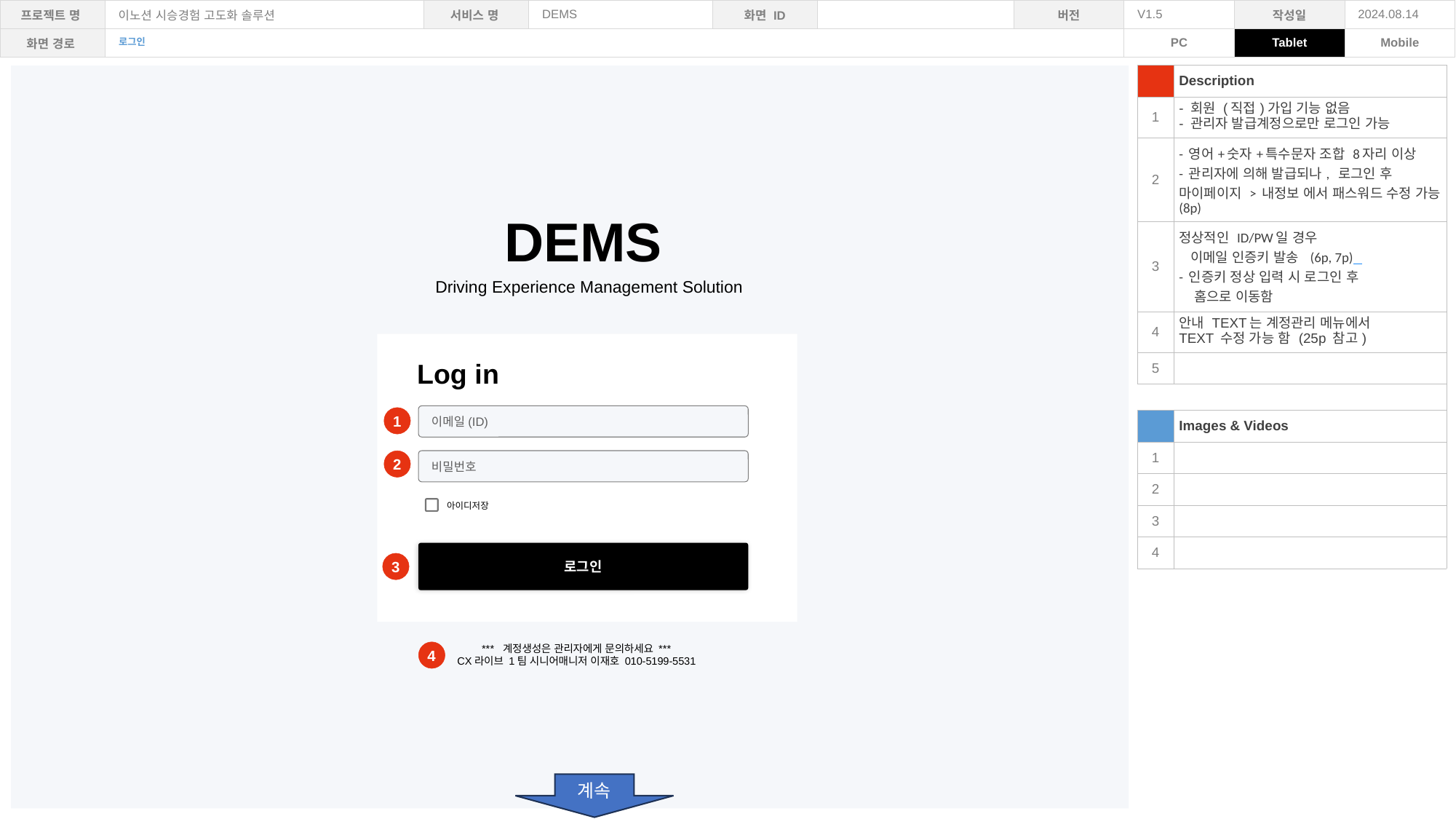

로그인
|  | Description |
| --- | --- |
| 1 | - 회원 (직접)가입 기능 없음 - 관리자 발급계정으로만 로그인 가능 |
| 2 | - 영어+숫자+특수문자 조합 8자리 이상 - 관리자에 의해 발급되나, 로그인 후 마이페이지 > 내정보 에서 패스워드 수정 가능 (8p) |
| 3 | 정상적인 ID/PW일 경우 이메일 인증키 발송 (6p, 7p) - 인증키 정상 입력 시 로그인 후 홈으로 이동함 |
| 4 | 안내 TEXT는 계정관리 메뉴에서 TEXT 수정 가능 함 (25p 참고) |
| 5 |  |
|  |  |
|  | Images & Videos |
| 1 |  |
| 2 |  |
| 3 |  |
| 4 |  |

DEMS
Driving Experience Management Solution

Log in
이메일(ID)
1
비밀번호
2
아이디저장

로그인
3
***  계정생성은 관리자에게 문의하세요 ***
CX라이브 1팀 시니어매니저 이재호 010-5199-5531
4
계속